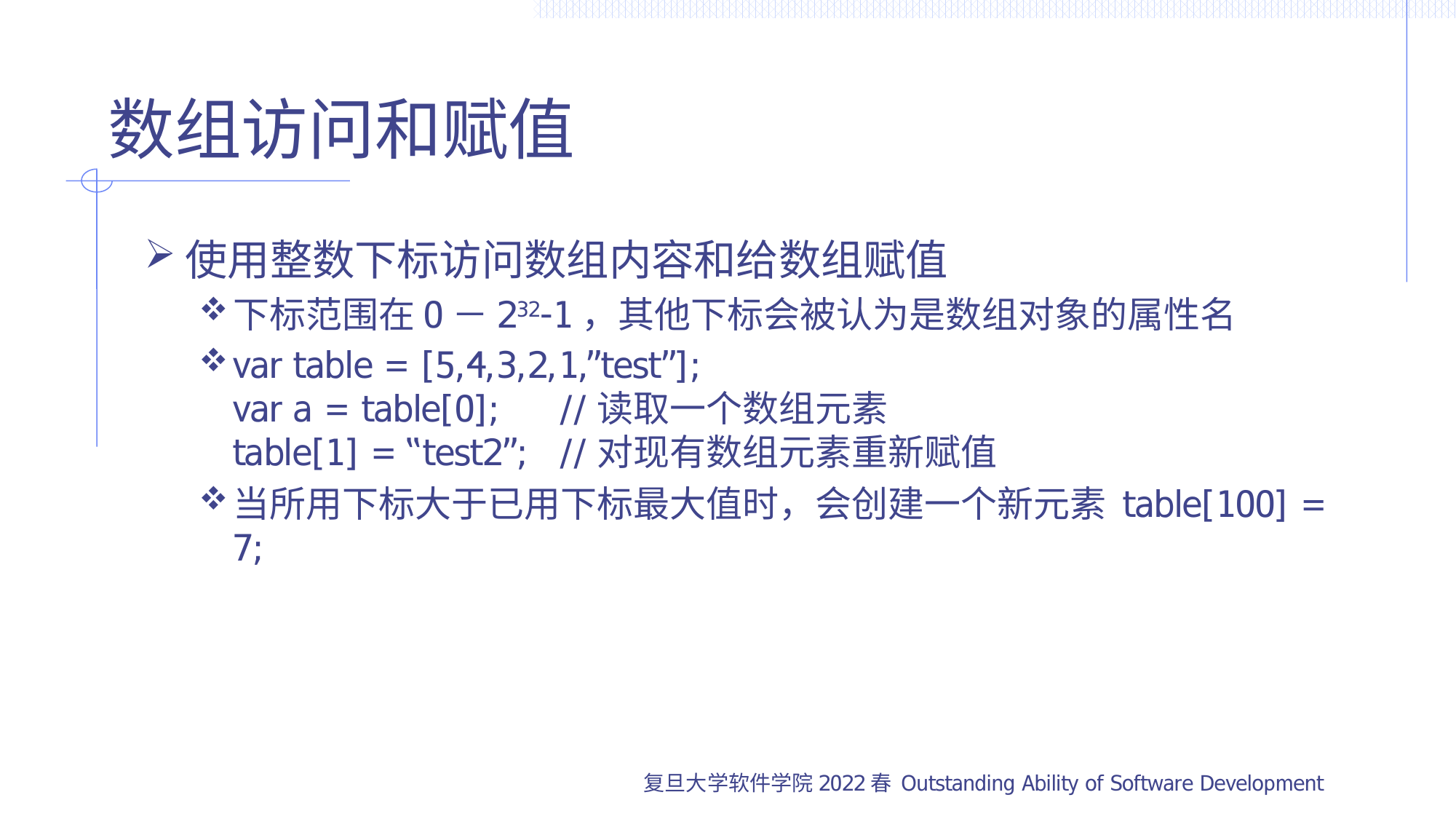

# 数组访问和赋值
使用整数下标访问数组内容和给数组赋值
下标范围在0－232-1，其他下标会被认为是数组对象的属性名
var table = [5,4,3,2,1,”test”];
var a = table[0];	//读取一个数组元素
table[1] = “test2”;	//对现有数组元素重新赋值
当所用下标大于已用下标最大值时，会创建一个新元素 table[100] = 7;